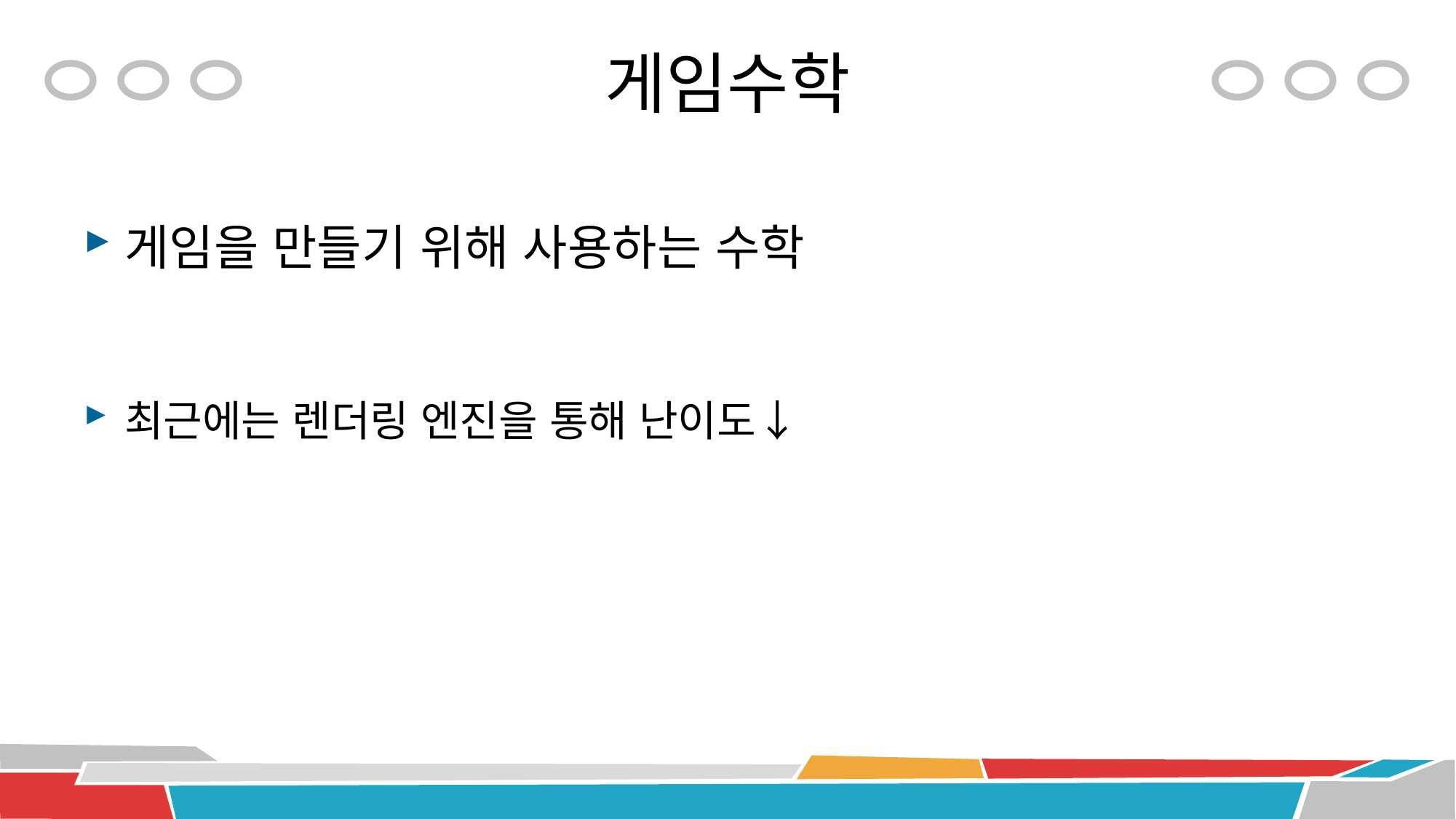

# 게임수학
게임을 만들기 위해 사용하는 수학

최근에는 렌더링 엔진을 통해 난이도↓